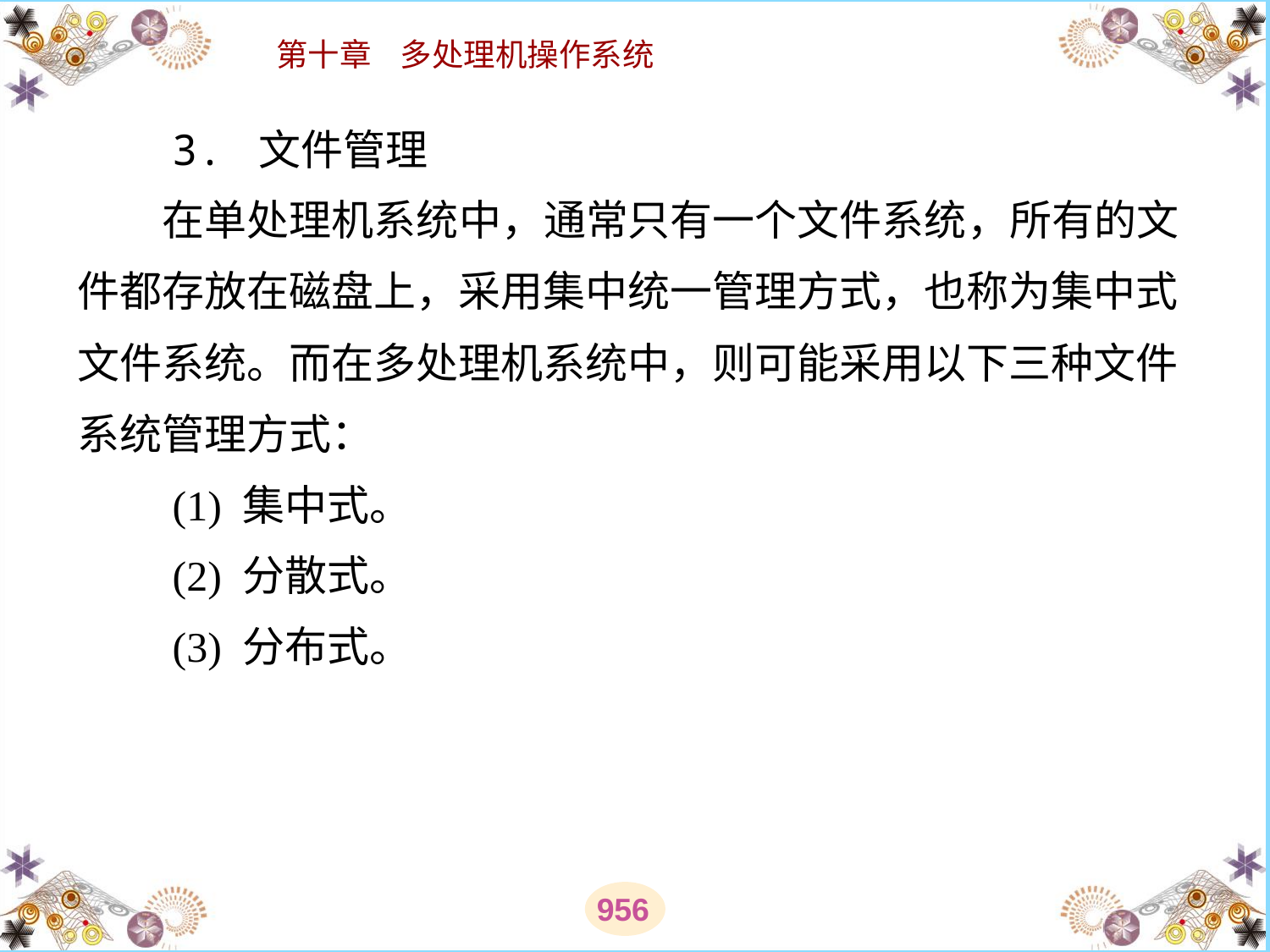

# 3. 文件管理 　　在单处理机系统中，通常只有一个文件系统，所有的文件都存放在磁盘上，采用集中统一管理方式，也称为集中式文件系统。而在多处理机系统中，则可能采用以下三种文件系统管理方式： 　　(1) 集中式。 　　(2) 分散式。 　　(3) 分布式。